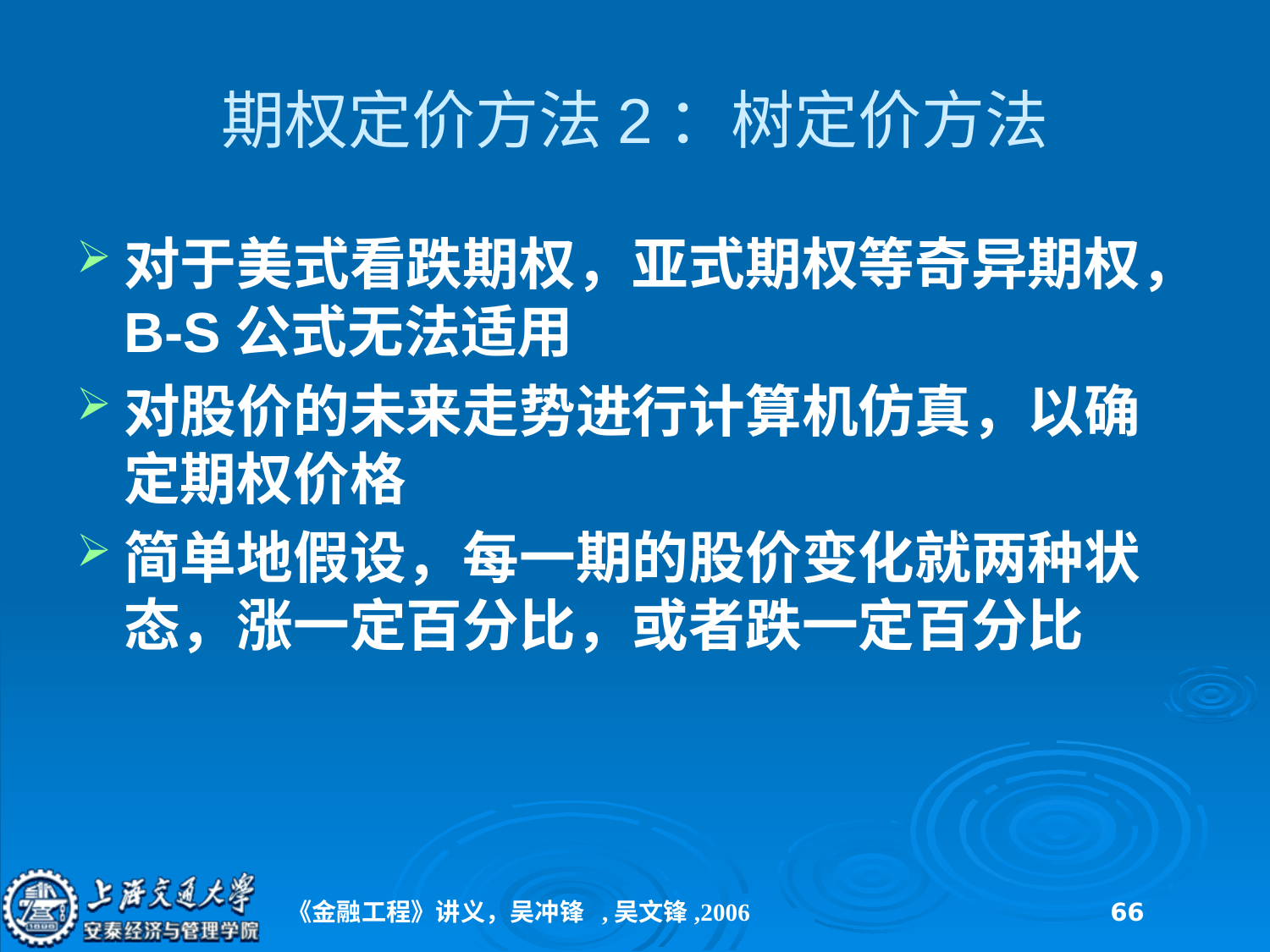

# 期权定价方法2：树定价方法
对于美式看跌期权，亚式期权等奇异期权，B-S公式无法适用
对股价的未来走势进行计算机仿真，以确定期权价格
简单地假设，每一期的股价变化就两种状态，涨一定百分比，或者跌一定百分比